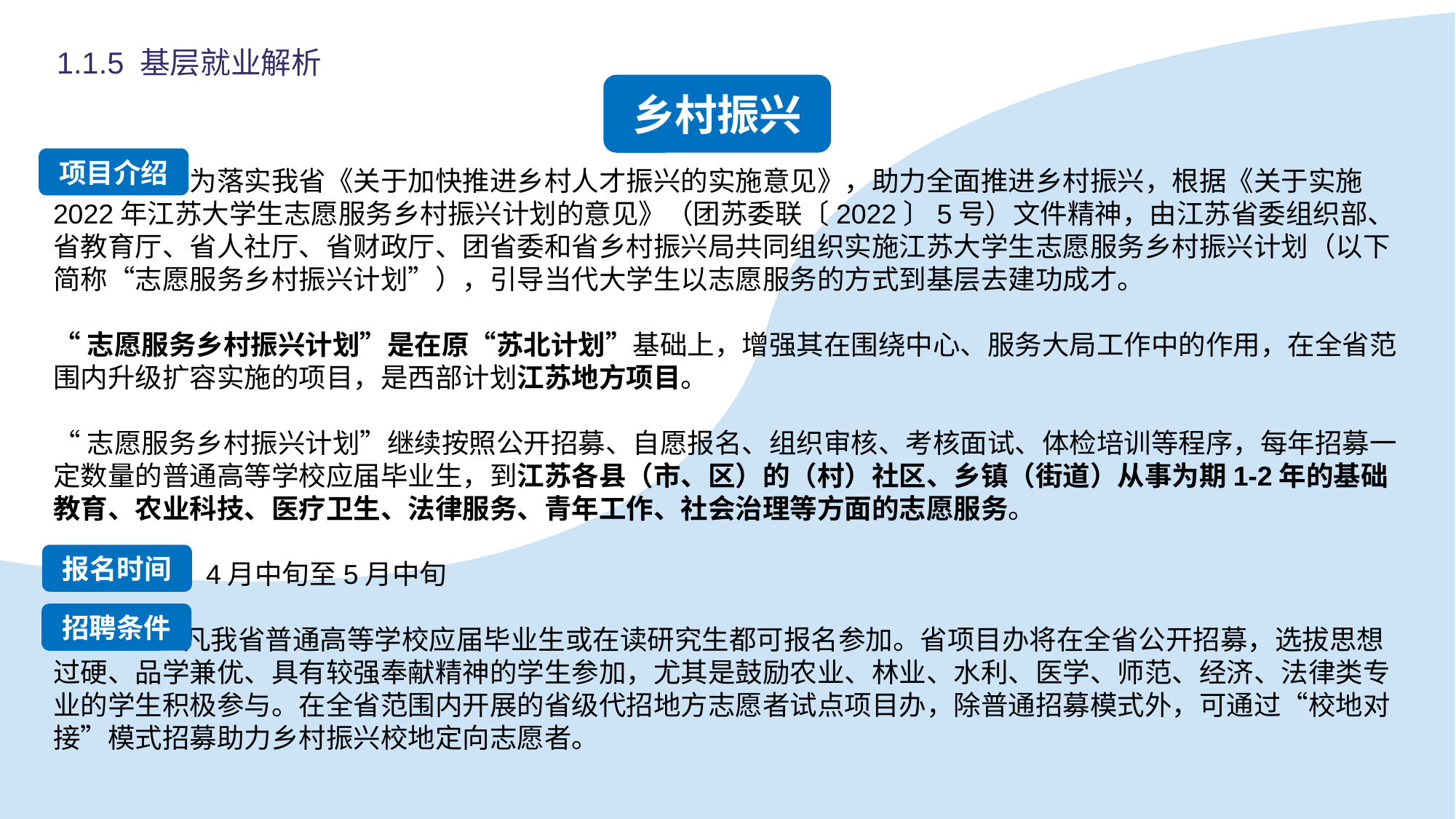

1.1.5 基层就业解析
乡村振兴

                     为落实我省《关于加快推进乡村人才振兴的实施意见》，助力全面推进乡村振兴，根据《关于实施2022年江苏大学生志愿服务乡村振兴计划的意见》（团苏委联〔2022〕5号）文件精神，由江苏省委组织部、省教育厅、省人社厅、省财政厅、团省委和省乡村振兴局共同组织实施江苏大学生志愿服务乡村振兴计划（以下简称“志愿服务乡村振兴计划”），引导当代大学生以志愿服务的方式到基层去建功成才。

“志愿服务乡村振兴计划”是在原“苏北计划”基础上，增强其在围绕中心、服务大局工作中的作用，在全省范围内升级扩容实施的项目，是西部计划江苏地方项目。

“志愿服务乡村振兴计划”继续按照公开招募、自愿报名、组织审核、考核面试、体检培训等程序，每年招募一定数量的普通高等学校应届毕业生，到江苏各县（市、区）的（村）社区、乡镇（街道）从事为期1-2年的基础教育、农业科技、医疗卫生、法律服务、青年工作、社会治理等方面的志愿服务。

                    4月中旬至5月中旬

                    凡我省普通高等学校应届毕业生或在读研究生都可报名参加。省项目办将在全省公开招募，选拔思想过硬、品学兼优、具有较强奉献精神的学生参加，尤其是鼓励农业、林业、水利、医学、师范、经济、法律类专业的学生积极参与。在全省范围内开展的省级代招地方志愿者试点项目办，除普通招募模式外，可通过“校地对接”模式招募助力乡村振兴校地定向志愿者。
项目介绍
报名时间
招聘条件